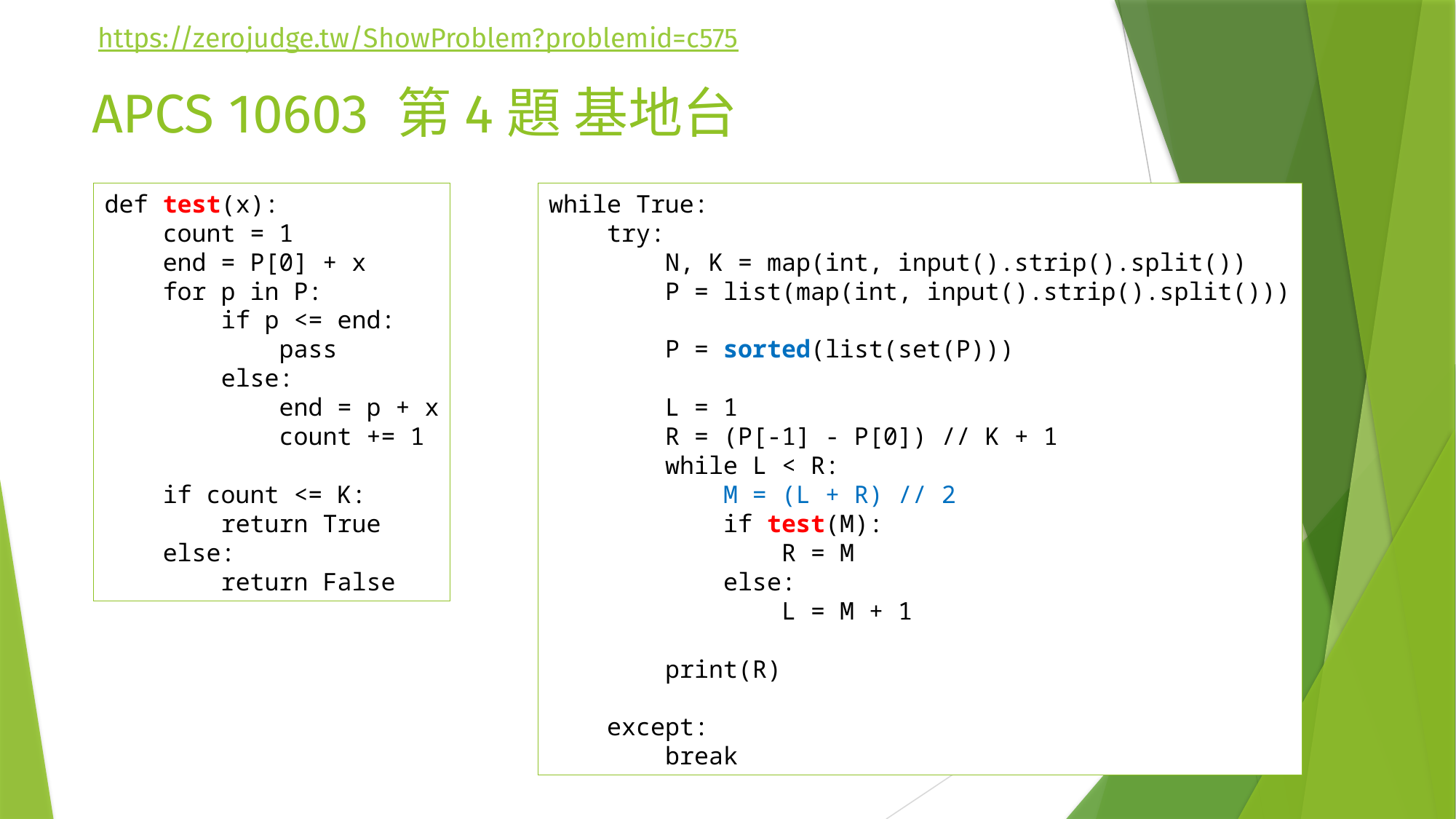

https://zerojudge.tw/ShowProblem?problemid=c575
# APCS 10603 第4題 基地台
def test(x):
    count = 1
    end = P[0] + x
    for p in P:
        if p <= end:
            pass
        else:
            end = p + x
            count += 1

    if count <= K:
        return True
    else:
        return False
while True:
    try:
        N, K = map(int, input().strip().split())
        P = list(map(int, input().strip().split()))

        P = sorted(list(set(P)))

        L = 1
        R = (P[-1] - P[0]) // K + 1
        while L < R:
            M = (L + R) // 2
            if test(M):
                R = M
            else:
                L = M + 1

        print(R)

    except:
        break